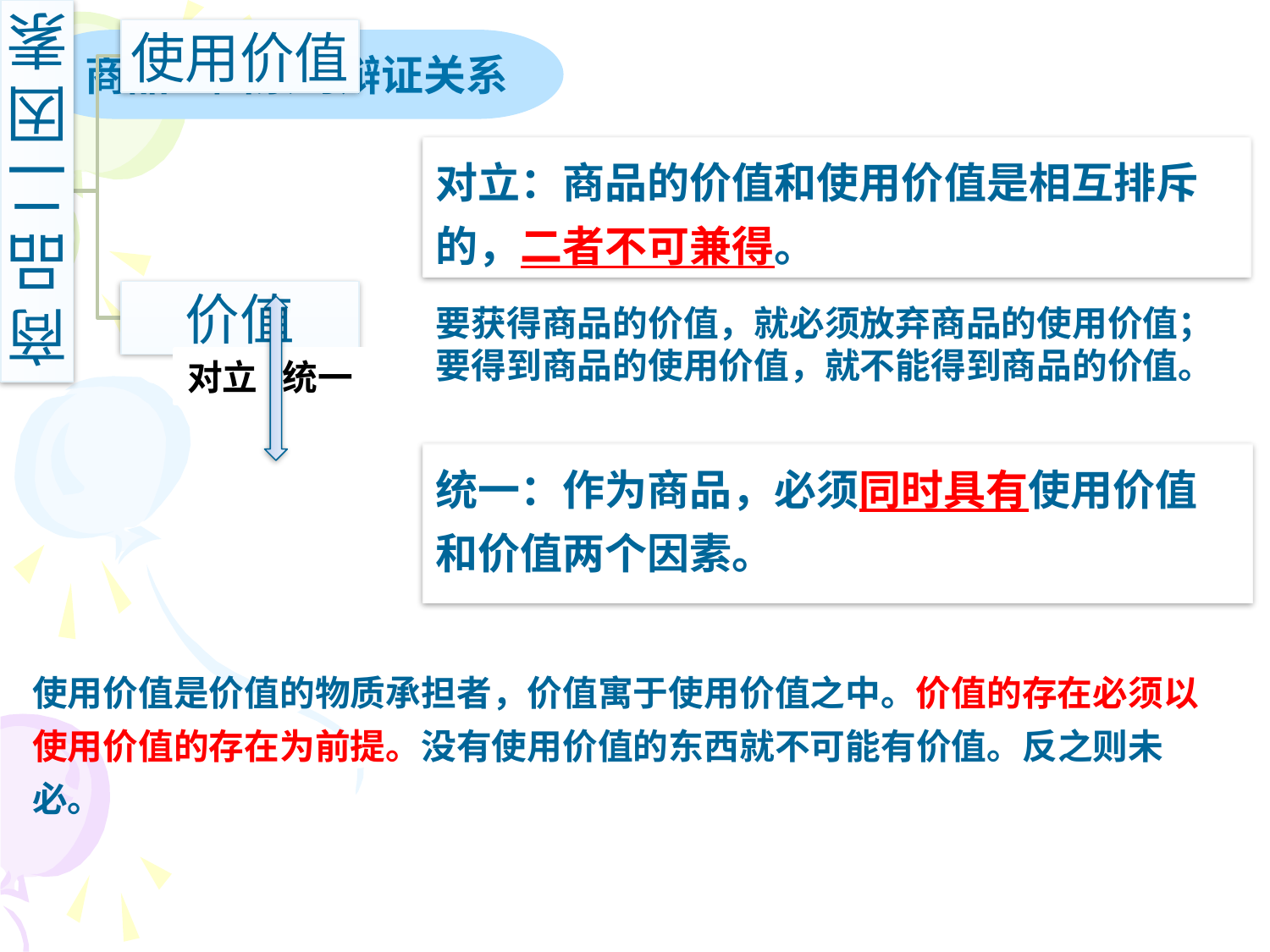

商品二因素的辩证关系
对立：商品的价值和使用价值是相互排斥的，二者不可兼得。

商品二因素
使用价值
价值
要获得商品的价值，就必须放弃商品的使用价值；要得到商品的使用价值，就不能得到商品的价值。
对立   统一

统一：作为商品，必须同时具有使用价值和价值两个因素。
使用价值是价值的物质承担者，价值寓于使用价值之中。价值的存在必须以使用价值的存在为前提。没有使用价值的东西就不可能有价值。反之则未必。